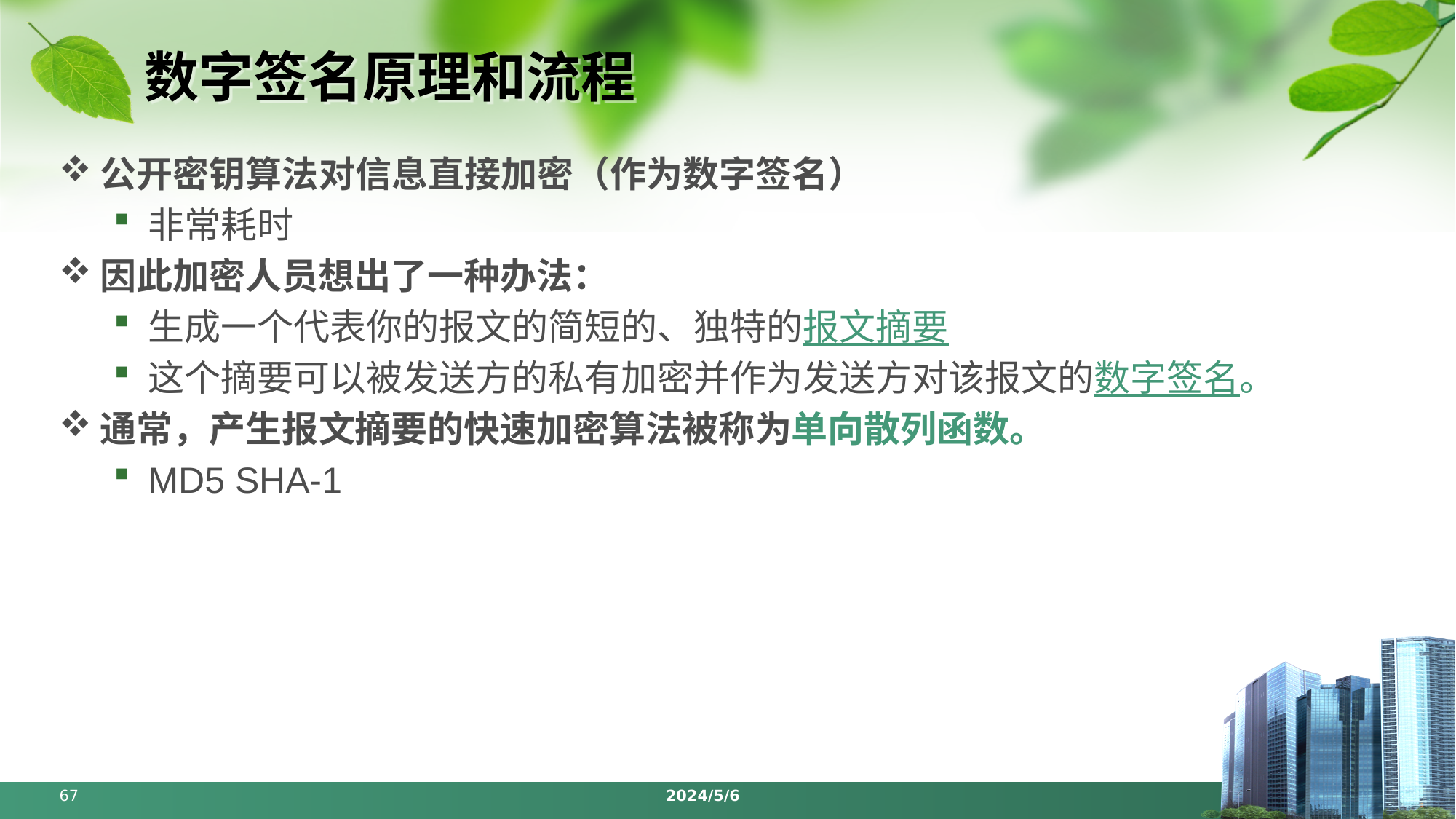

# 数字签名原理和流程
公开密钥算法对信息直接加密（作为数字签名）
非常耗时
因此加密人员想出了一种办法：
生成一个代表你的报文的简短的、独特的报文摘要
这个摘要可以被发送方的私有加密并作为发送方对该报文的数字签名。
通常，产生报文摘要的快速加密算法被称为单向散列函数。
MD5 SHA-1
67
2024/5/6